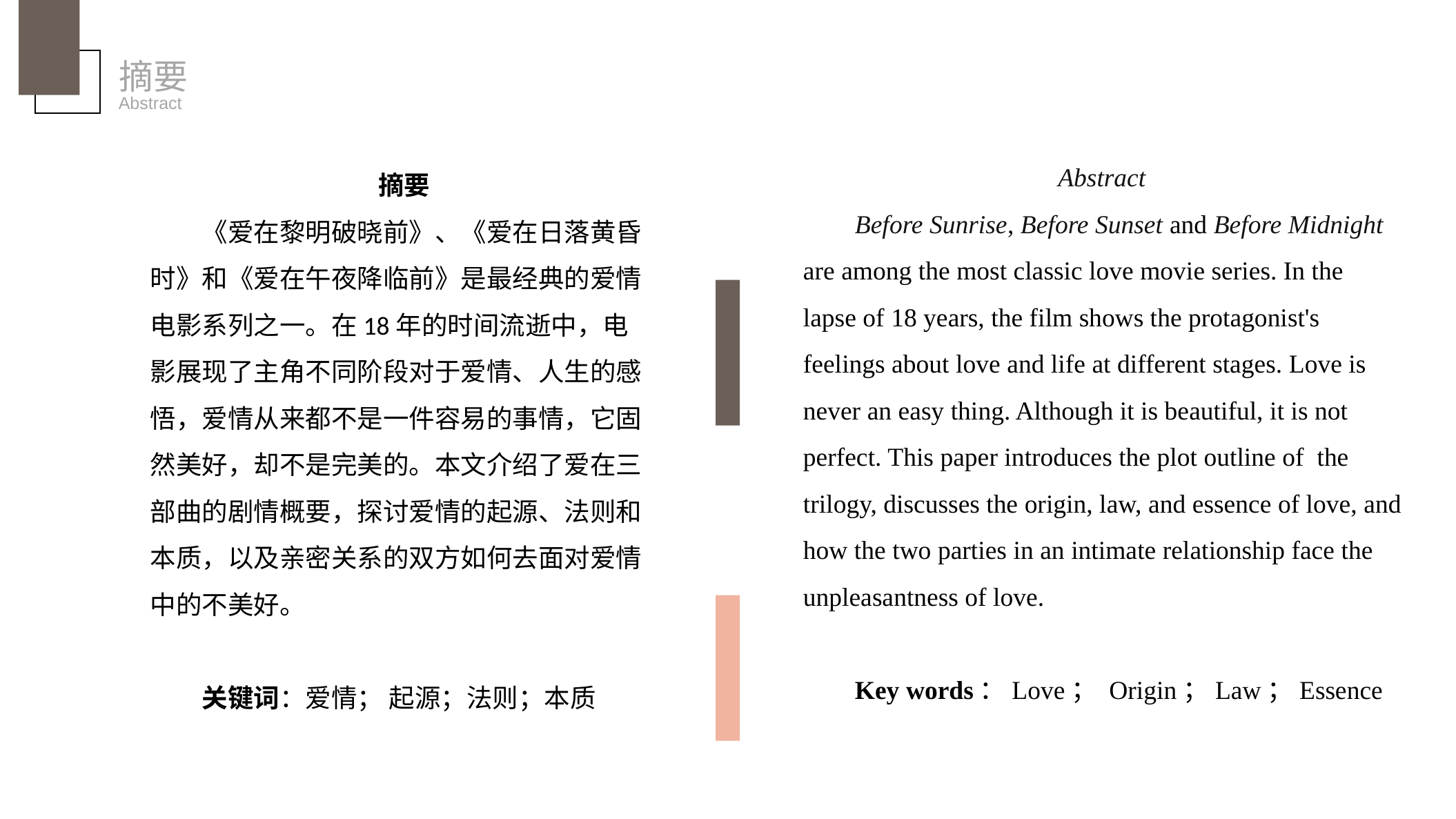

摘要
Abstract
                               Abstract
Before Sunrise, Before Sunset and Before Midnight are among the most classic love movie series. In the lapse of 18 years, the film shows the protagonist's feelings about love and life at different stages. Love is never an easy thing. Although it is beautiful, it is not perfect. This paper introduces the plot outline of  the trilogy, discusses the origin, law, and essence of love, and how the two parties in an intimate relationship face the unpleasantness of love.

Key words：Love； Origin；Law；Essence
                             摘要
《爱在黎明破晓前》、《爱在日落黄昏时》和《爱在午夜降临前》是最经典的爱情电影系列之一。在18年的时间流逝中，电影展现了主角不同阶段对于爱情、人生的感悟，爱情从来都不是一件容易的事情，它固然美好，却不是完美的。本文介绍了爱在三部曲的剧情概要，探讨爱情的起源、法则和本质，以及亲密关系的双方如何去面对爱情中的不美好。

关键词：爱情； 起源；法则；本质